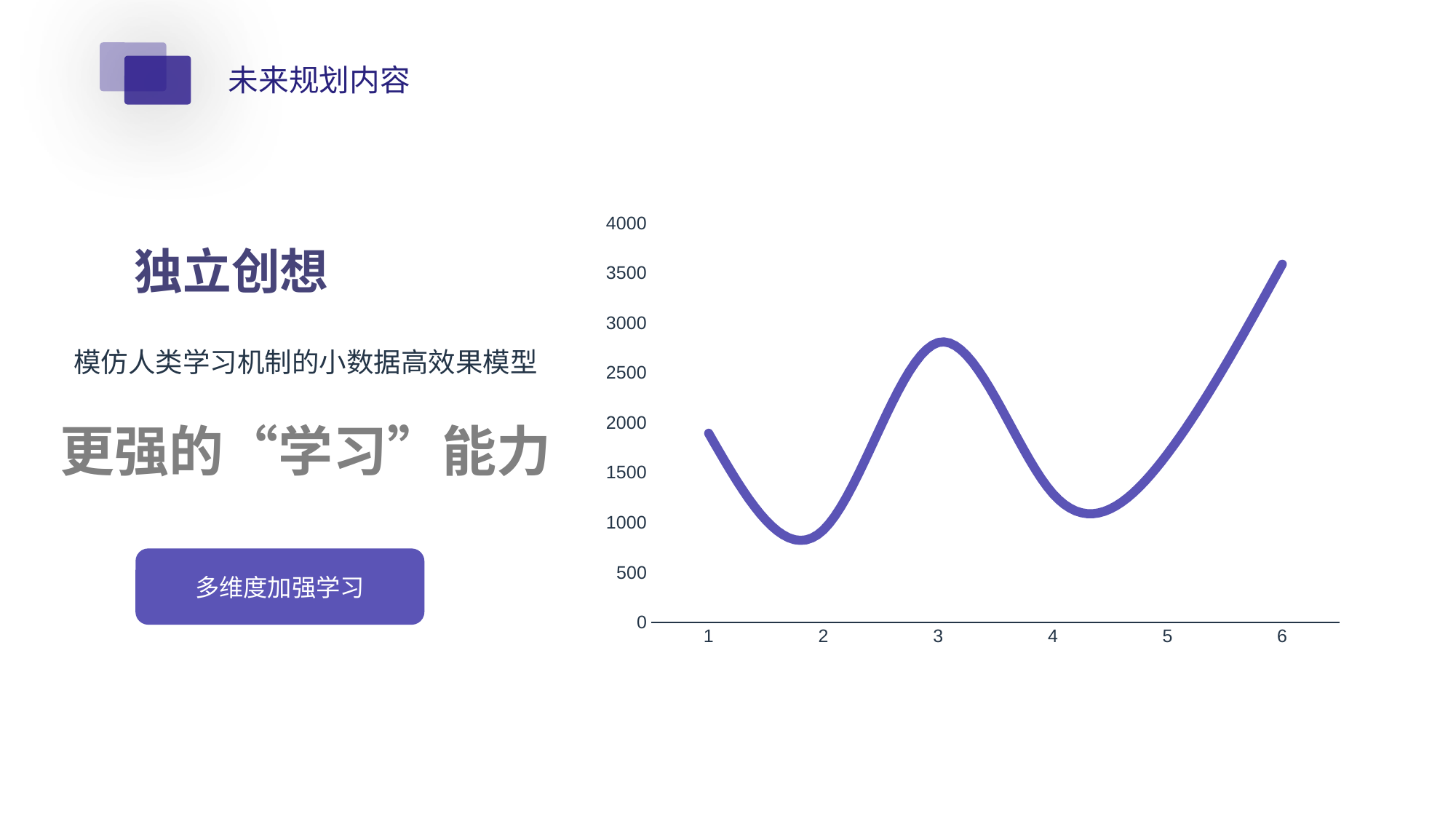

未来规划内容

### Chart

| Category | 系列 1 |
|---|---|
| 1 | 1895.0 |
| 2 | 926.0 |
| 3 | 2805.0 |
| 4 | 1290.0 |
| 5 | 1690.0 |
| 6 | 3590.0 |
独立创想
模仿人类学习机制的小数据高效果模型
更强的“学习”能力
多维度加强学习